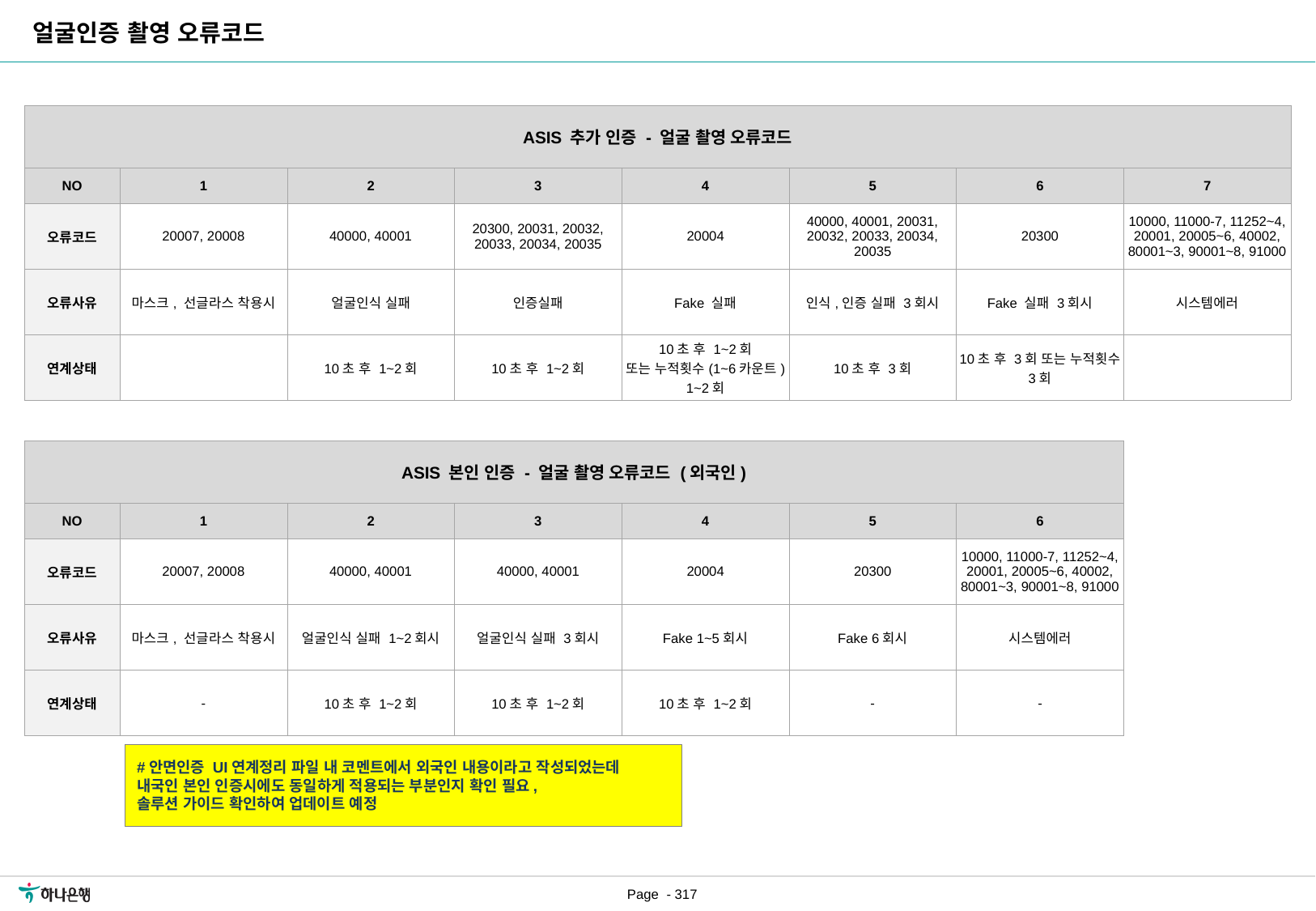

얼굴인증 촬영 오류코드
| ASIS 추가 인증 - 얼굴 촬영 오류코드 |  |  |  |  |  |  |  |
| --- | --- | --- | --- | --- | --- | --- | --- |
| NO | 1 | 2 | 3 | 4 | 5 | 6 | 7 |
| 오류코드 | 20007, 20008 | 40000, 40001 | 20300, 20031, 20032, 20033, 20034, 20035 | 20004 | 40000, 40001, 20031, 20032, 20033, 20034, 20035 | 20300 | 10000, 11000-7, 11252~4, 20001, 20005~6, 40002, 80001~3, 90001~8, 91000 |
| 오류사유 | 마스크, 선글라스 착용시 | 얼굴인식 실패 | 인증실패 | Fake 실패 | 인식,인증 실패 3회시 | Fake 실패 3회시 | 시스템에러 |
| 연계상태 |  | 10초 후 1~2회 | 10초 후 1~2회 | 10초 후 1~2회 또는 누적횟수(1~6카운트) 1~2회 | 10초 후 3회 | 10초 후 3회 또는 누적횟수 3회 |  |
| ASIS 본인 인증 - 얼굴 촬영 오류코드 (외국인) |  |  |  |  |  |  |
| --- | --- | --- | --- | --- | --- | --- |
| NO | 1 | 2 | 3 | 4 | 5 | 6 |
| 오류코드 | 20007, 20008 | 40000, 40001 | 40000, 40001 | 20004 | 20300 | 10000, 11000-7, 11252~4, 20001, 20005~6, 40002, 80001~3, 90001~8, 91000 |
| 오류사유 | 마스크, 선글라스 착용시 | 얼굴인식 실패 1~2회시 | 얼굴인식 실패 3회시 | Fake 1~5회시 | Fake 6회시 | 시스템에러 |
| 연계상태 | - | 10초 후 1~2회 | 10초 후 1~2회 | 10초 후 1~2회 | - | - |
#안면인증 UI연계정리 파일 내 코멘트에서 외국인 내용이라고 작성되었는데
내국인 본인 인증시에도 동일하게 적용되는 부분인지 확인 필요,
솔루션 가이드 확인하여 업데이트 예정